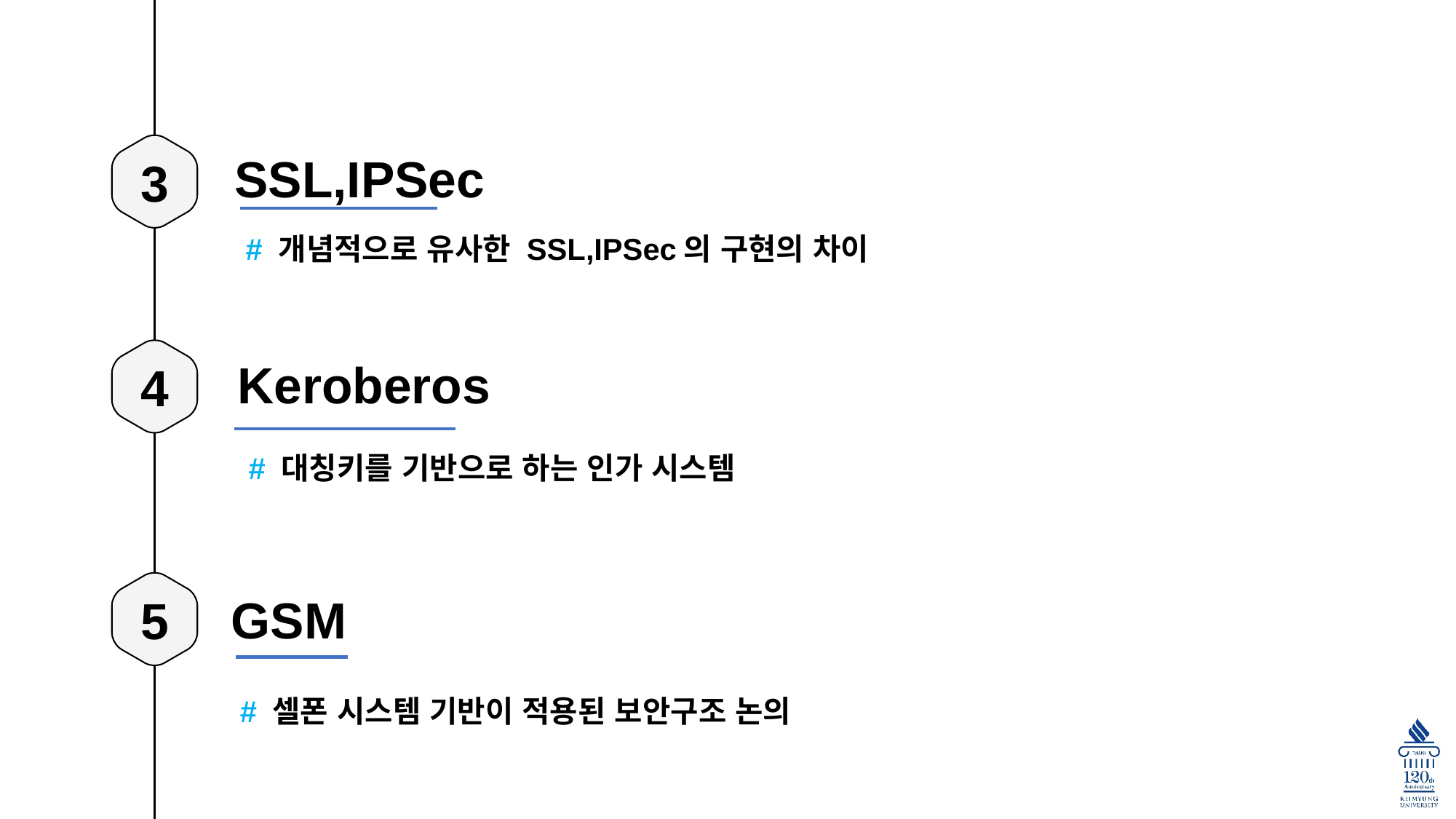

3
SSL,IPSec
# 개념적으로 유사한 SSL,IPSec의 구현의 차이
4
Keroberos
# 대칭키를 기반으로 하는 인가 시스템
5
GSM
# 셀폰 시스템 기반이 적용된 보안구조 논의